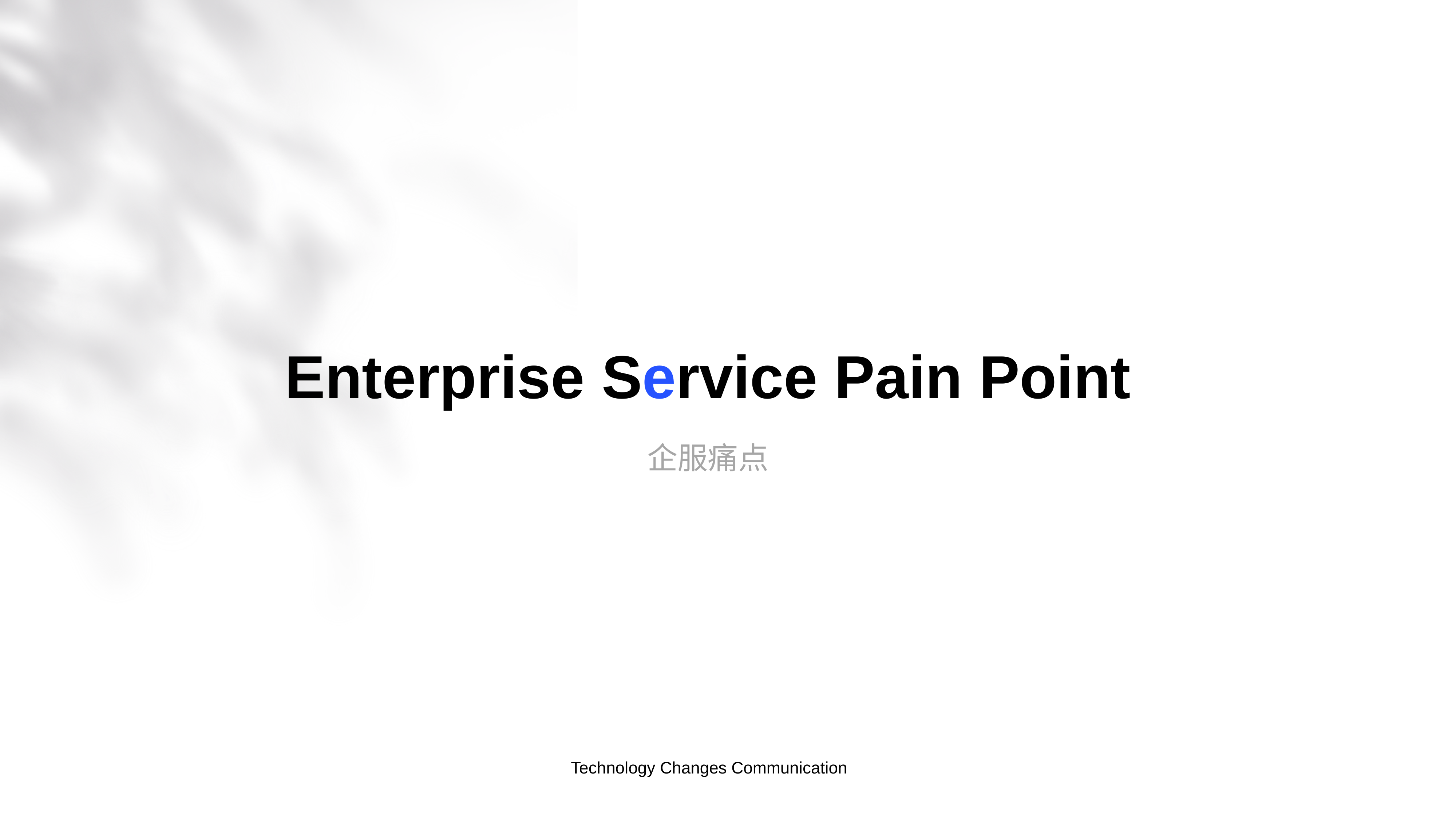

Enterprise Service Pain Point
企服痛点
Technology Changes Communication